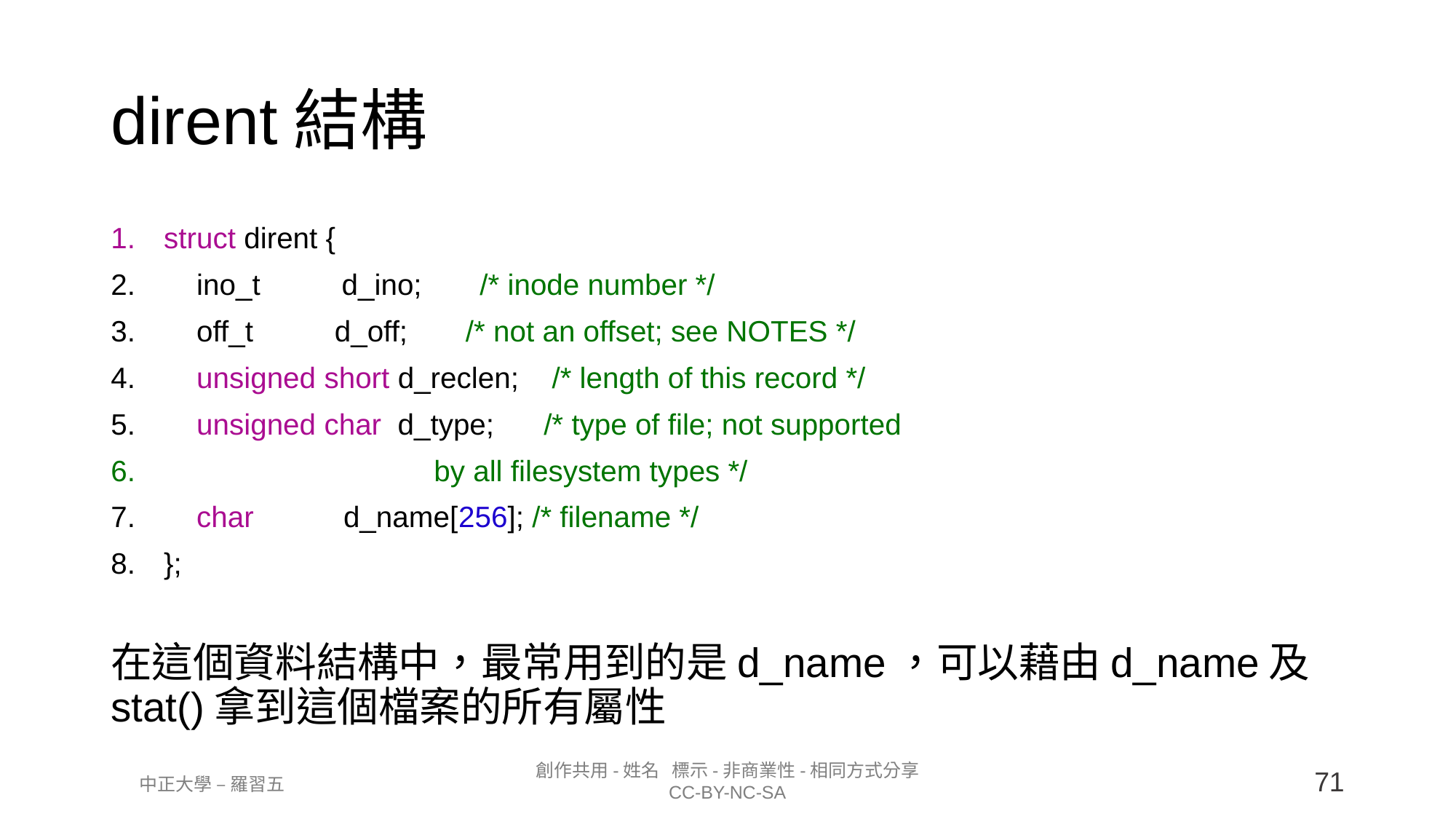

dirent結構
struct dirent {
    ino_t          d_ino;       /* inode number */
    off_t          d_off;       /* not an offset; see NOTES */
    unsigned short d_reclen;    /* length of this record */
    unsigned char  d_type;      /* type of file; not supported
                                 by all filesystem types */
    char           d_name[256]; /* filename */
};

在這個資料結構中，最常用到的是d_name，可以藉由d_name及stat()拿到這個檔案的所有屬性